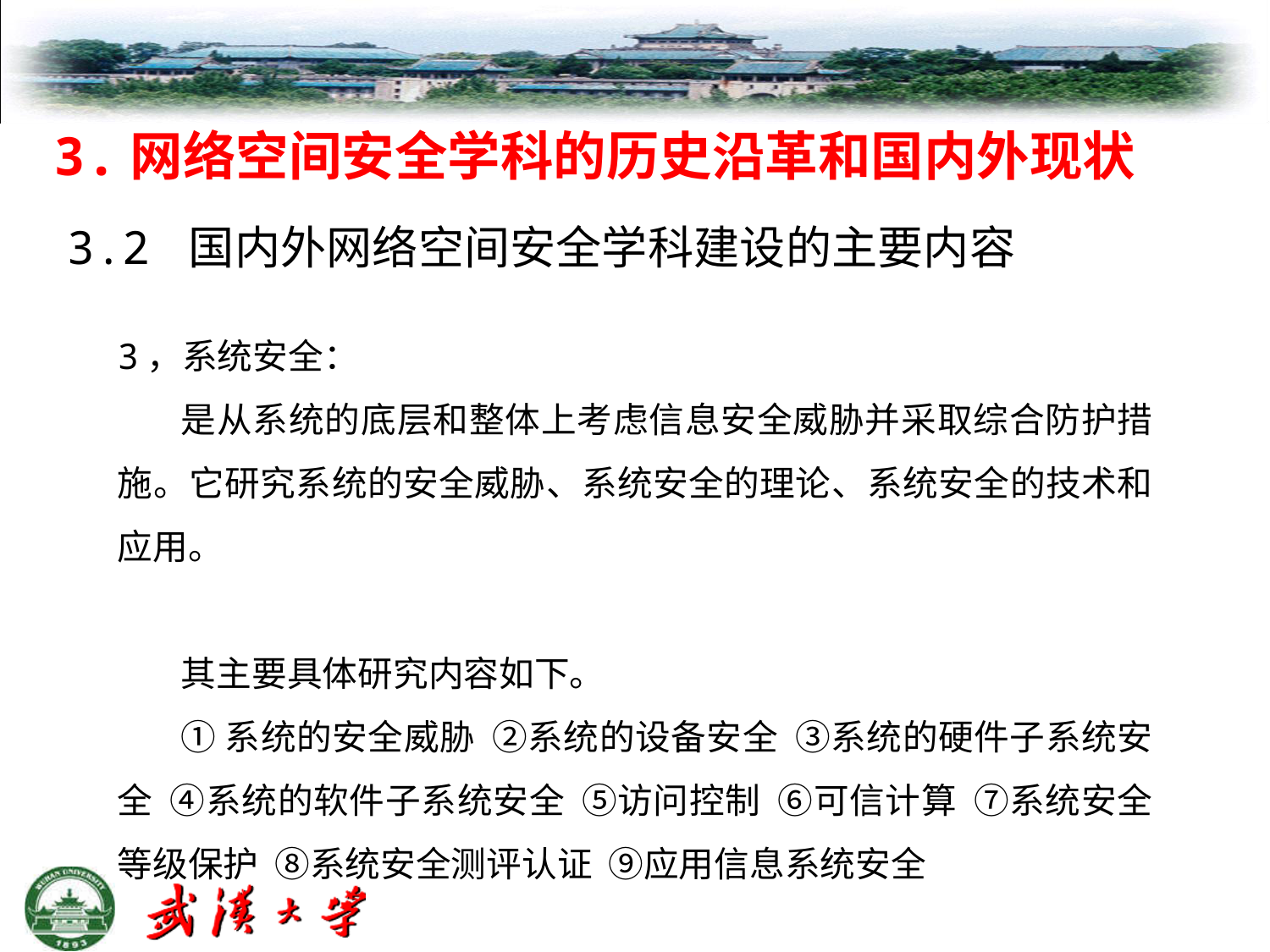

# 3.网络空间安全学科的历史沿革和国内外现状
3.2 国内外网络空间安全学科建设的主要内容
3，系统安全：
是从系统的底层和整体上考虑信息安全威胁并采取综合防护措施。它研究系统的安全威胁、系统安全的理论、系统安全的技术和应用。

其主要具体研究内容如下。
①系统的安全威胁  ②系统的设备安全  ③系统的硬件子系统安全  ④系统的软件子系统安全  ⑤访问控制  ⑥可信计算  ⑦系统安全等级保护  ⑧系统安全测评认证  ⑨应用信息系统安全